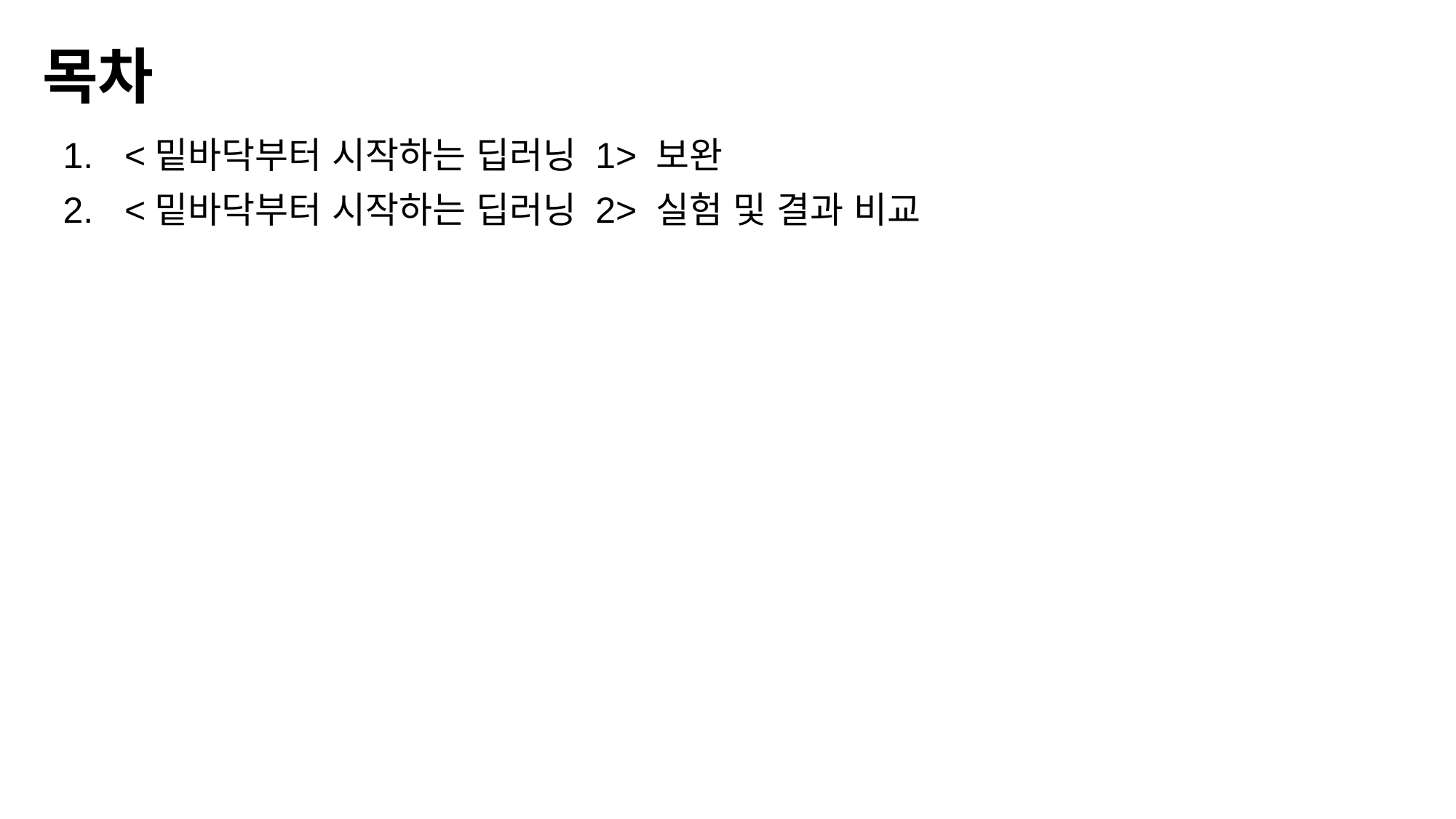

# 목차
<밑바닥부터 시작하는 딥러닝 1> 보완
<밑바닥부터 시작하는 딥러닝 2> 실험 및 결과 비교